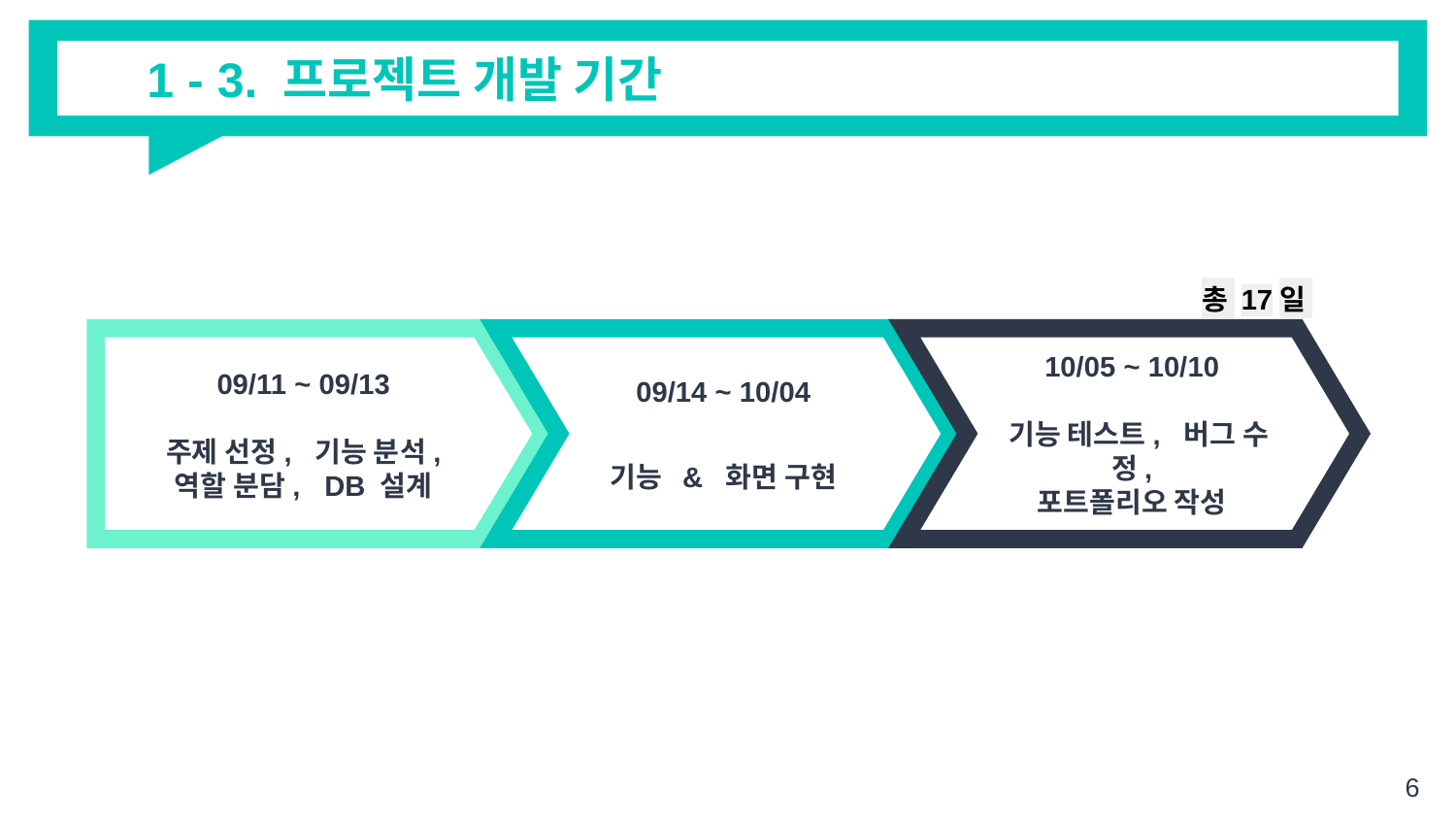

# 1 - 3. 프로젝트 개발 기간
총 17일
09/11 ~ 09/13

주제 선정,  기능 분석,
역할 분담,   DB 설계
09/14 ~ 10/04

기능  &  화면 구현
10/05 ~ 10/10

 기능 테스트,  버그 수정,
포트폴리오 작성
6